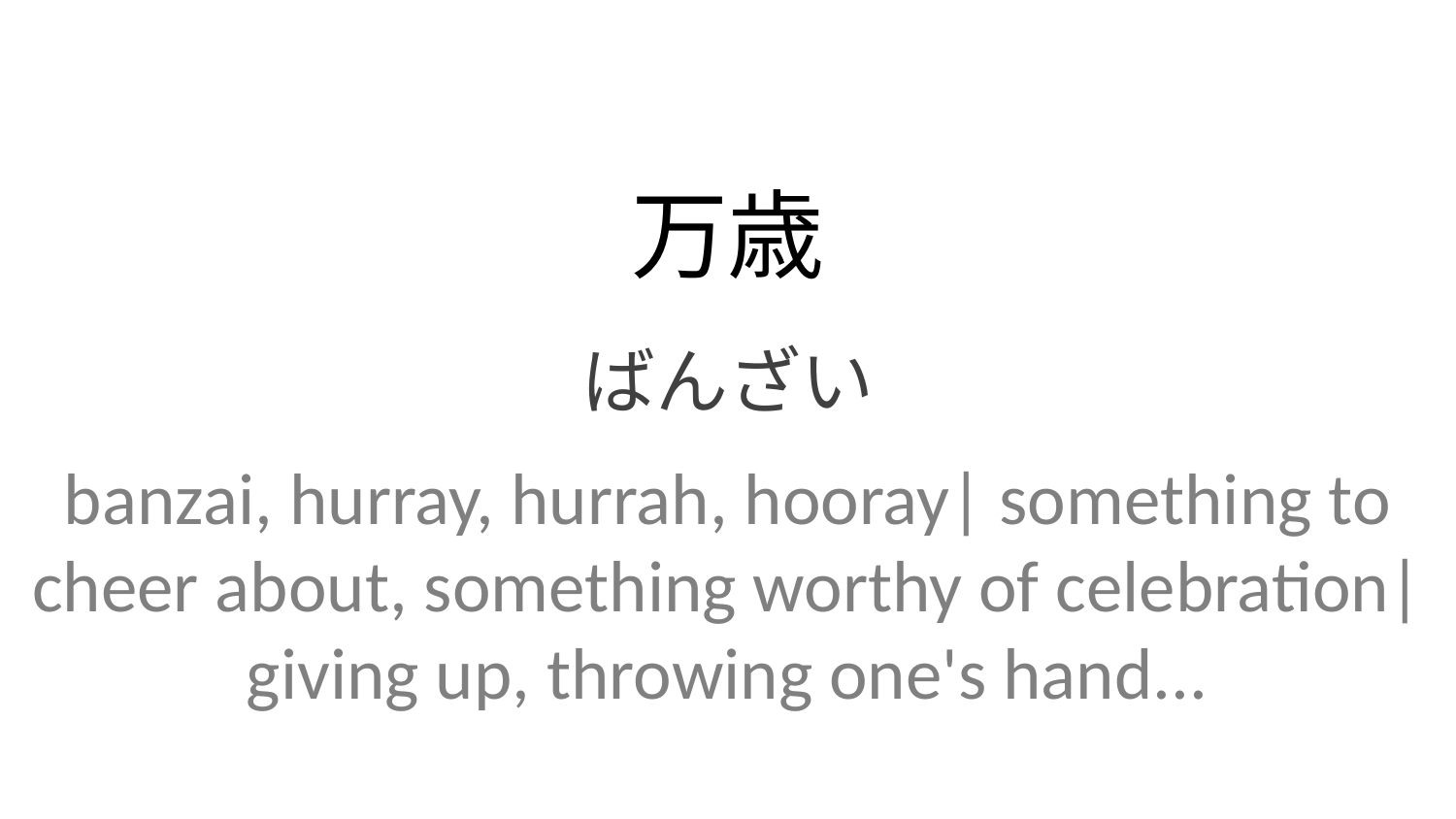

万歳

ばんざい
banzai, hurray, hurrah, hooray| something to cheer about, something worthy of celebration| giving up, throwing one's hand...